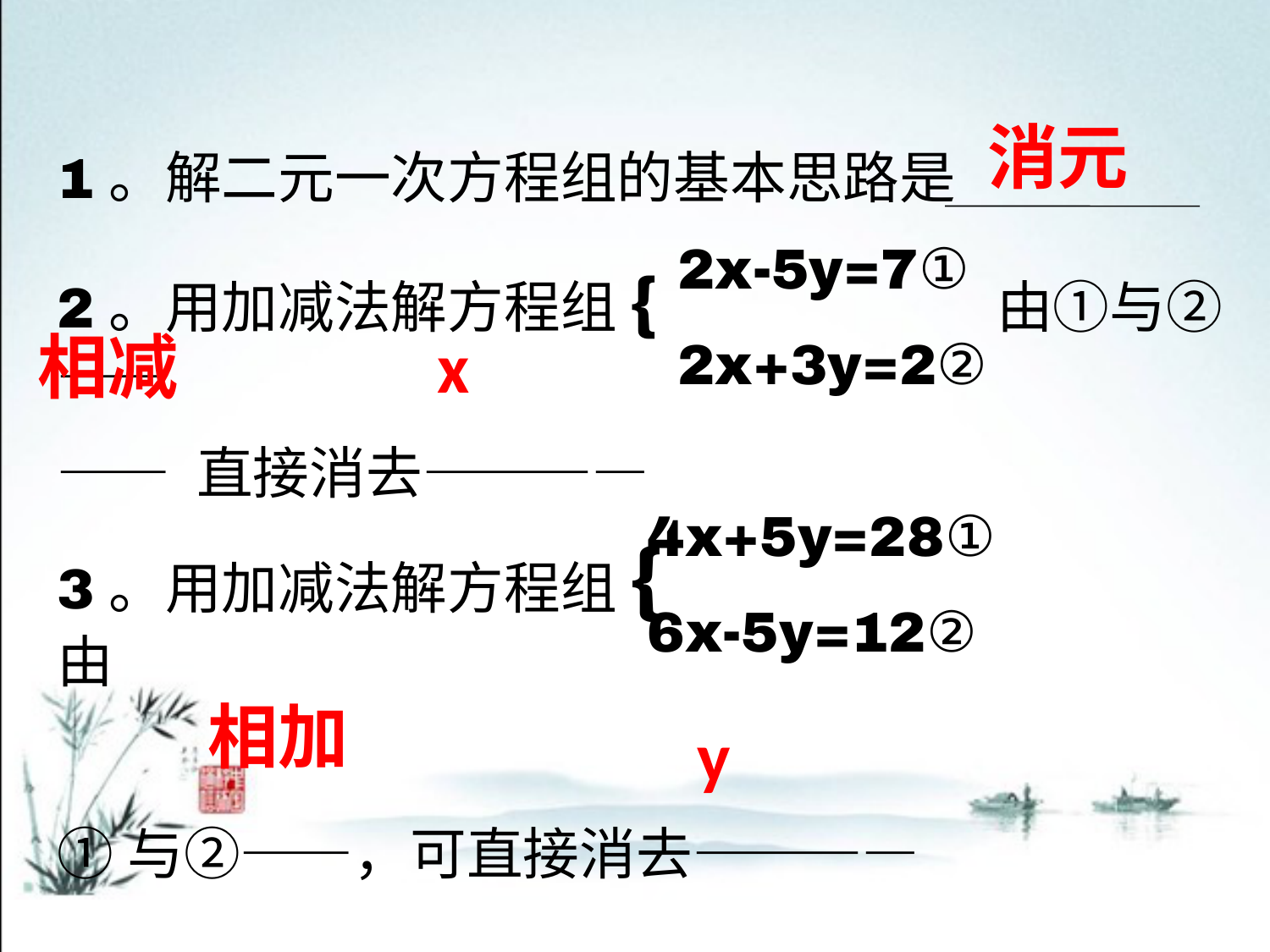

消元
1。解二元一次方程组的基本思路是

2x-5y=7①
2x+3y=2②
2。用加减法解方程组{                 由①与②——
—— 直接消去————
相减
x
4x+5y=28①
6x-5y=12②
3。用加减法解方程组{                　　由

①与②——，可直接消去————
相加
y